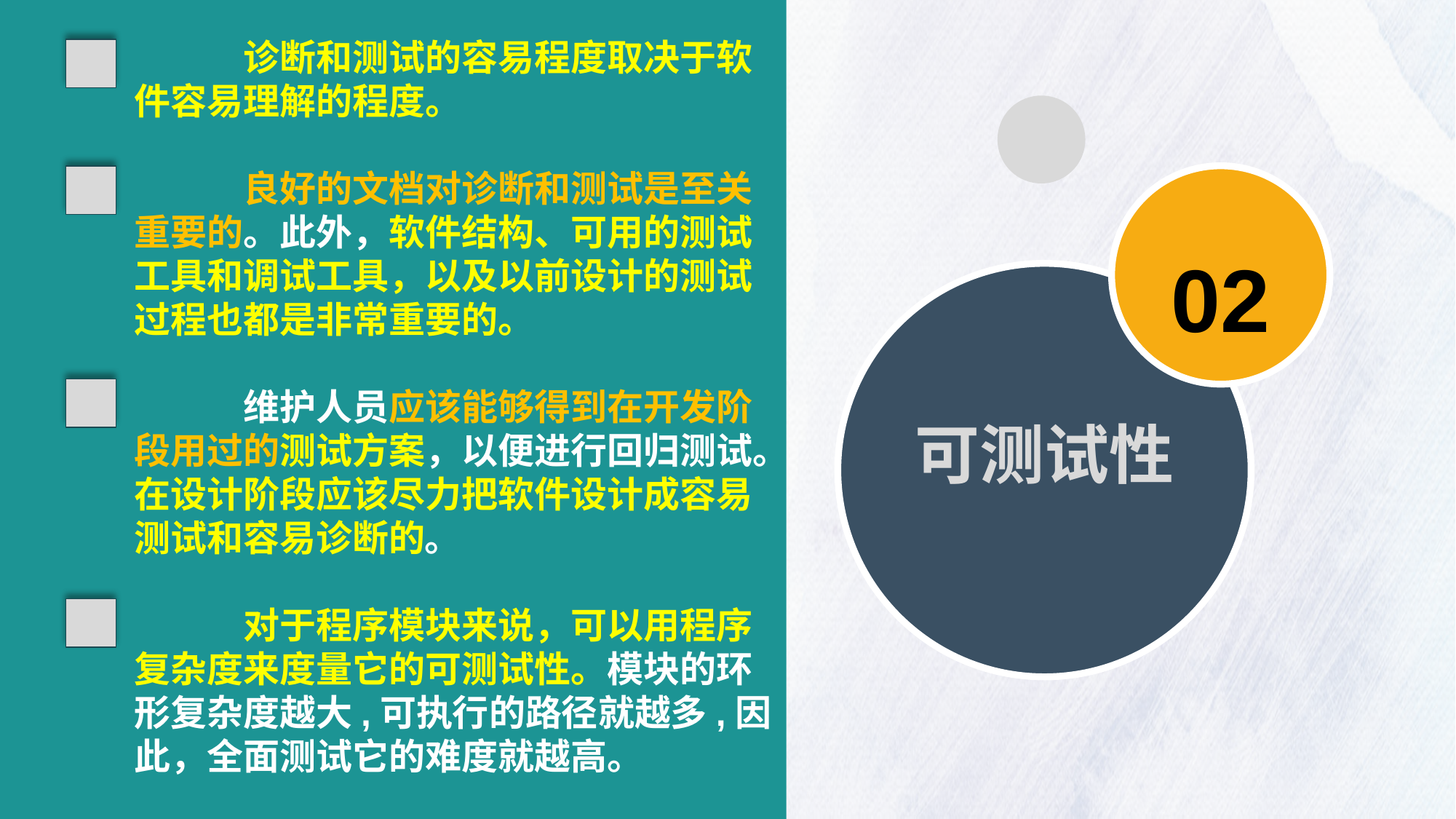

诊断和测试的容易程度取决于软件容易理解的程度。

	良好的文档对诊断和测试是至关重要的。此外，软件结构、可用的测试工具和调试工具，以及以前设计的测试过程也都是非常重要的。

	维护人员应该能够得到在开发阶段用过的测试方案，以便进行回归测试。在设计阶段应该尽力把软件设计成容易测试和容易诊断的。

	对于程序模块来说，可以用程序复杂度来度量它的可测试性。模块的环形复杂度越大,可执行的路径就越多,因此，全面测试它的难度就越高。

02

可测试性